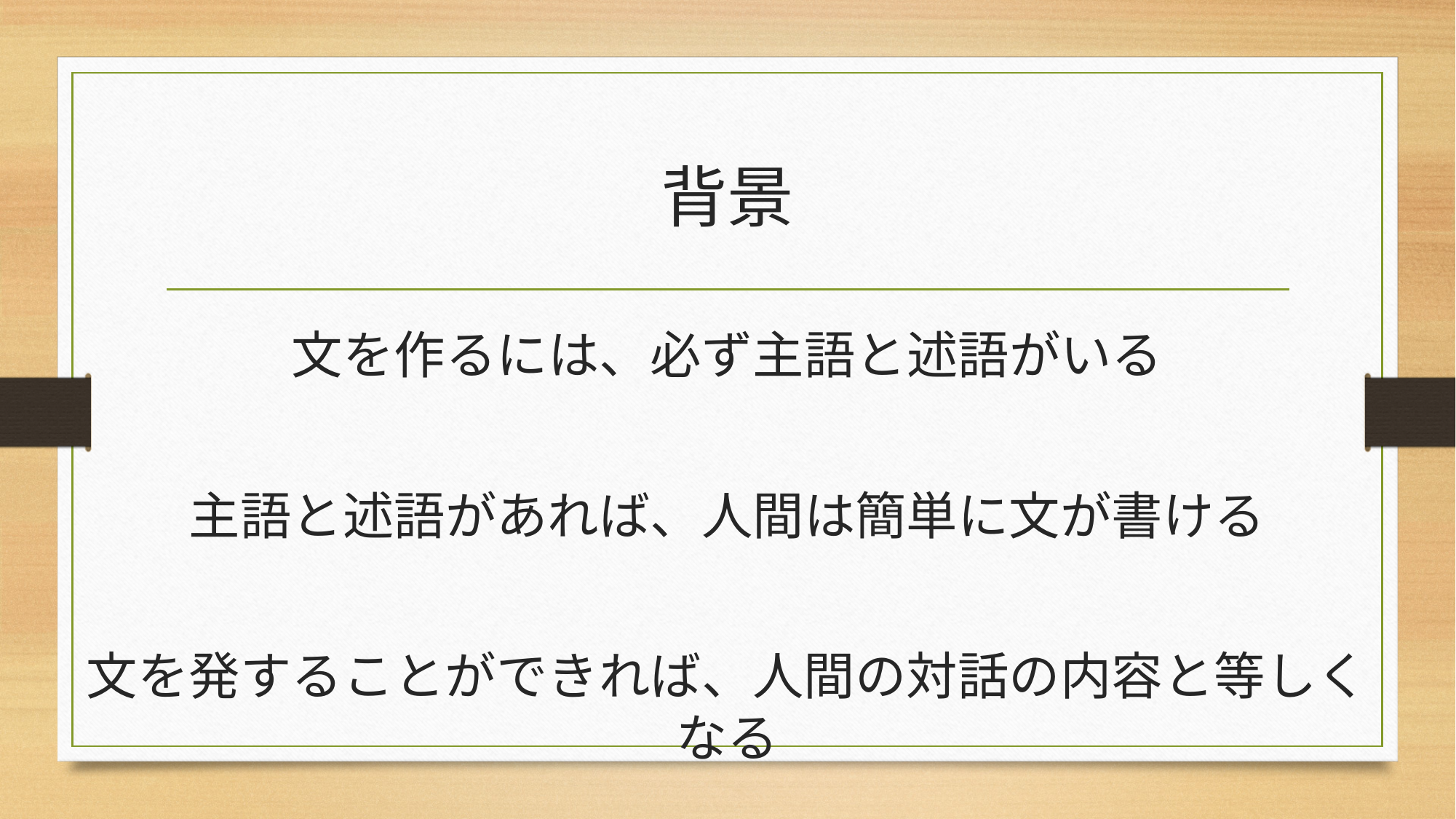

# 背景
文を作るには、必ず主語と述語がいる

主語と述語があれば、人間は簡単に文が書ける

文を発することができれば、人間の対話の内容と等しくなる